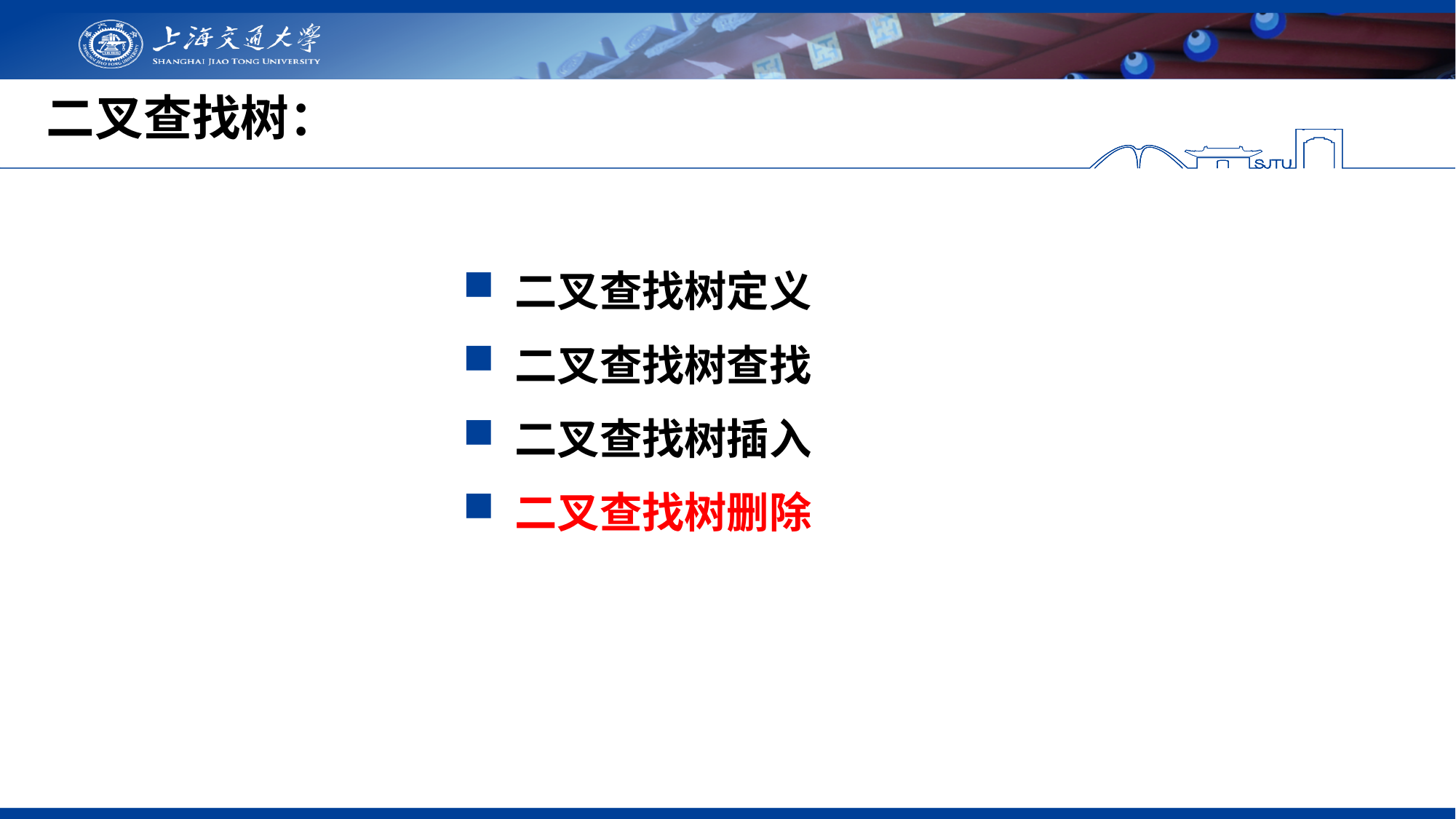

二叉查找树：
 二叉查找树定义
 二叉查找树查找
 二叉查找树插入
 二叉查找树删除